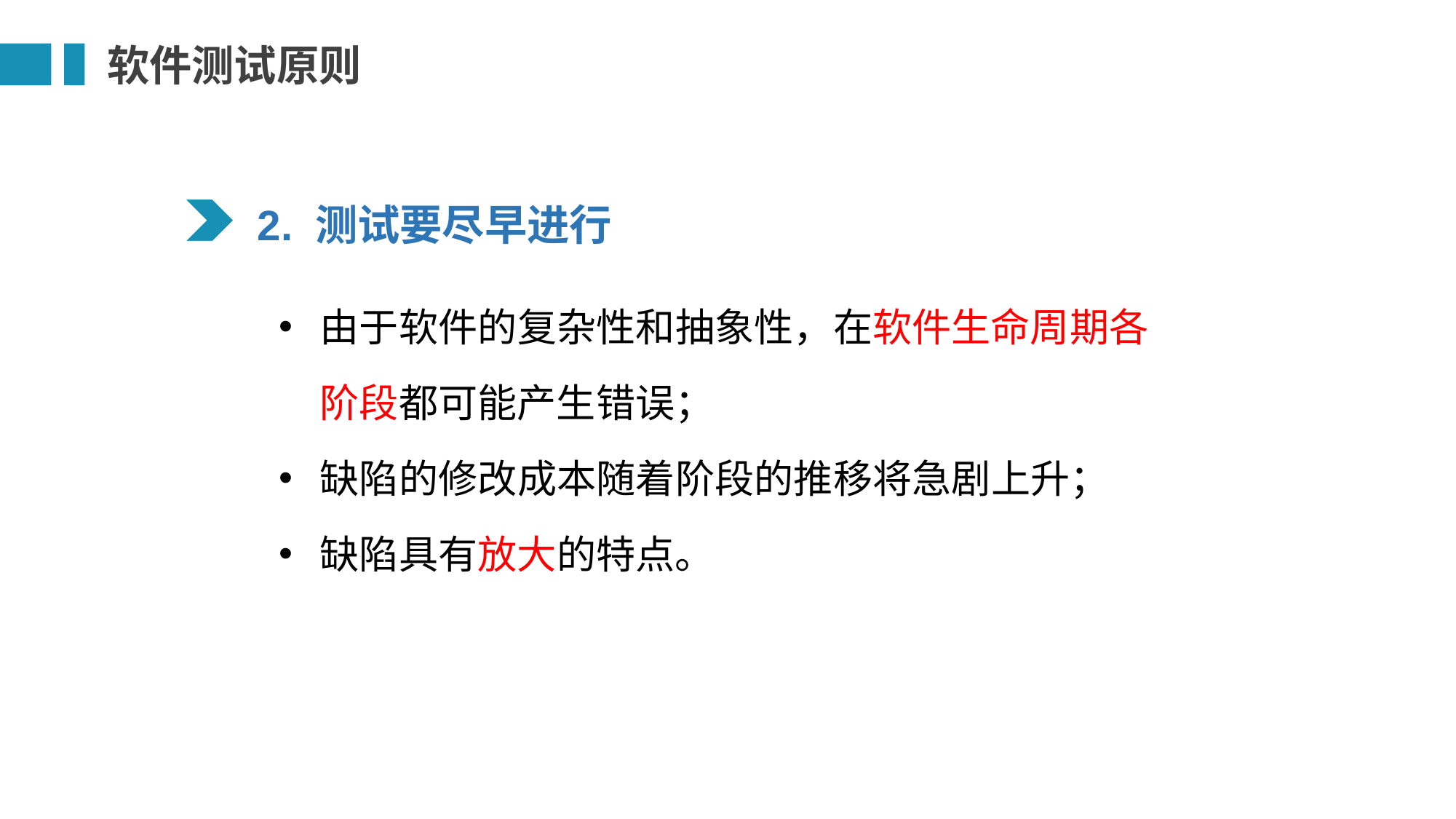

软件测试原则

2. 测试要尽早进行
由于软件的复杂性和抽象性，在软件生命周期各阶段都可能产生错误；
缺陷的修改成本随着阶段的推移将急剧上升；
缺陷具有放大的特点。
58